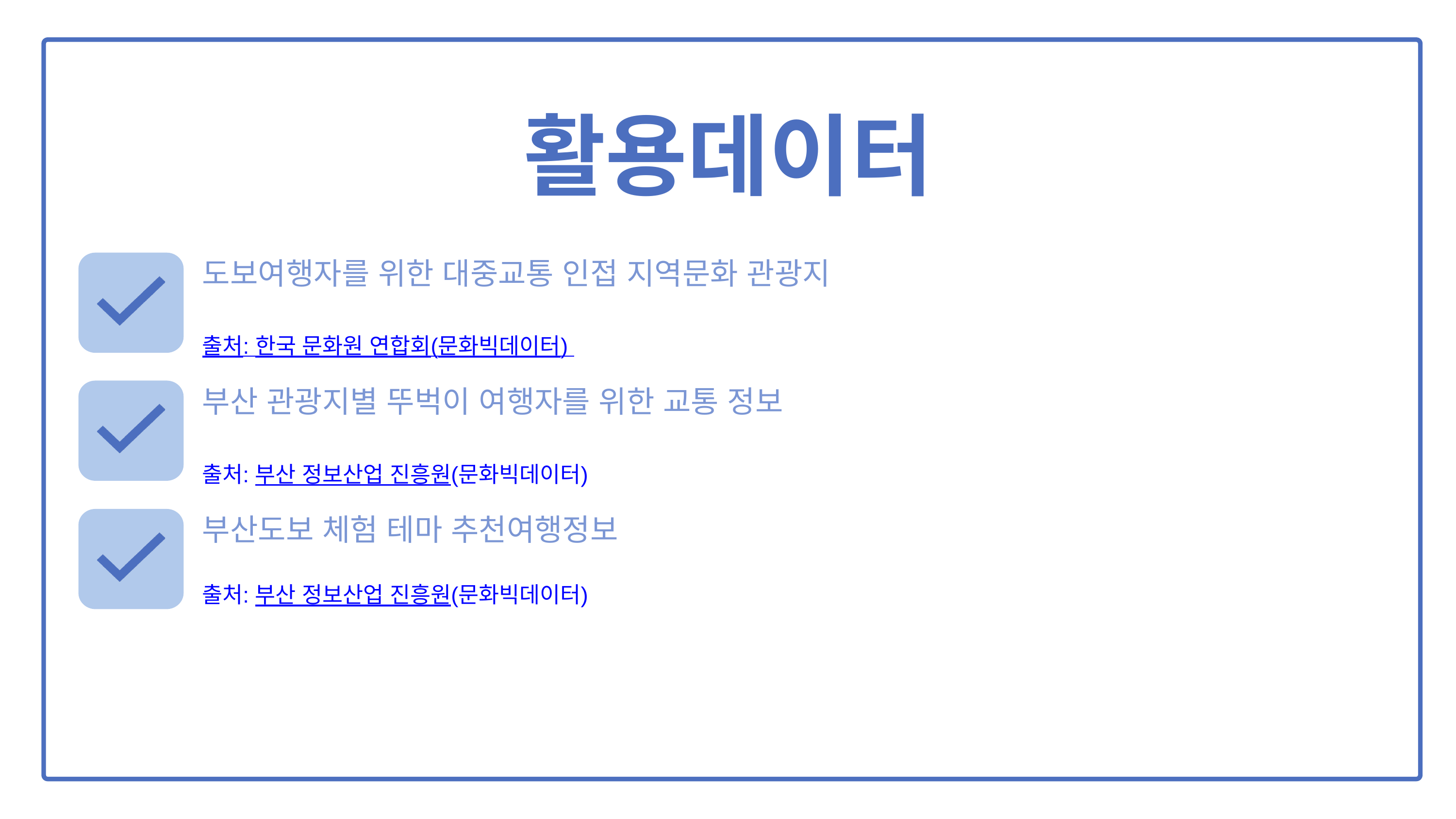

활용데이터

도보여행자를 위한 대중교통 인접 지역문화 관광지
출처: 한국 문화원 연합회(문화빅데이터)

부산 관광지별 뚜벅이 여행자를 위한 교통 정보
출처: 부산 정보산업 진흥원(문화빅데이터)

부산도보 체험 테마 추천여행정보
출처: 부산 정보산업 진흥원(문화빅데이터)